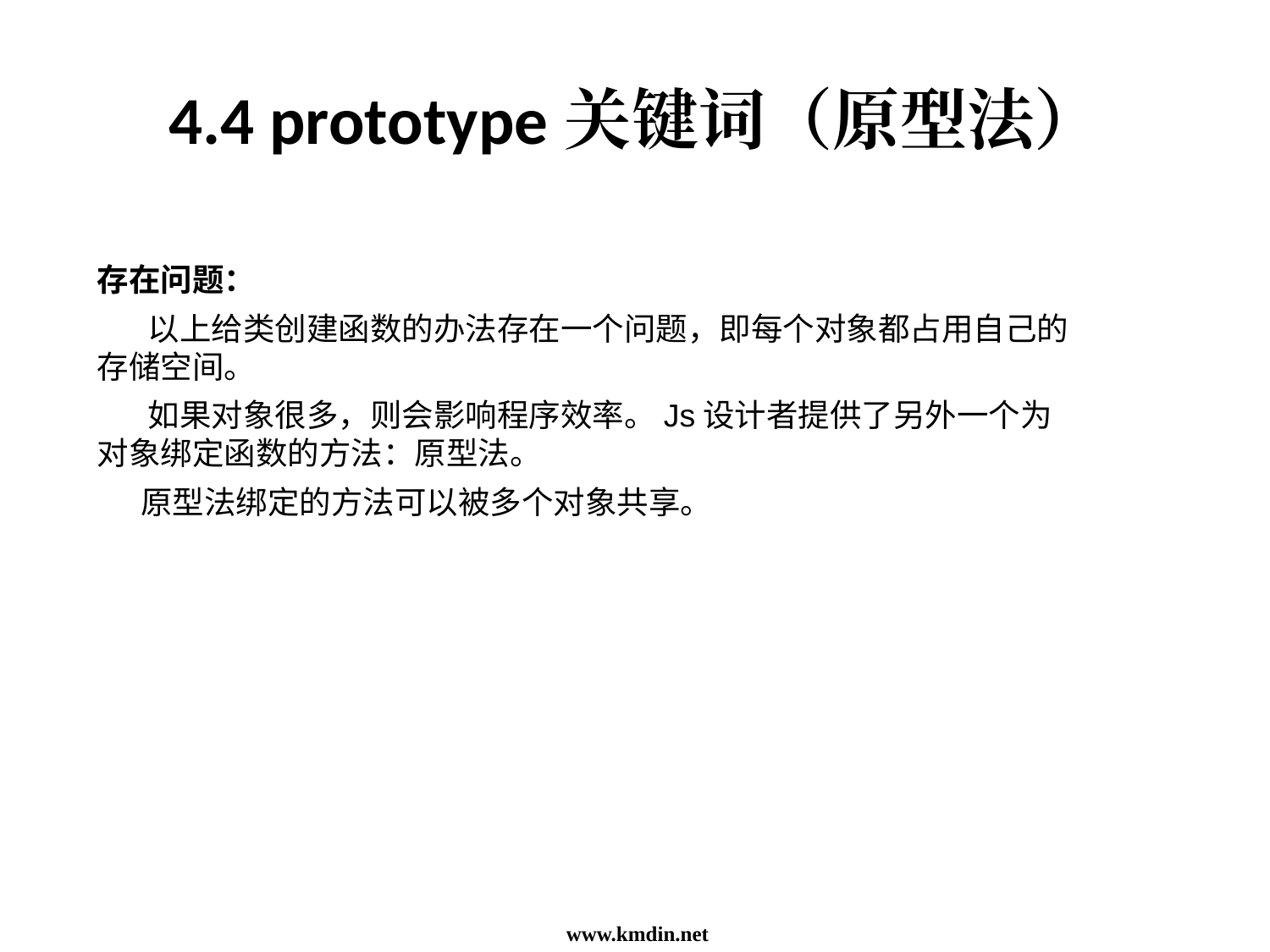

4.4 prototype关键词（原型法）
存在问题：
      以上给类创建函数的办法存在一个问题，即每个对象都占用自己的存储空间。
      如果对象很多，则会影响程序效率。Js设计者提供了另外一个为对象绑定函数的方法：原型法。
     原型法绑定的方法可以被多个对象共享。